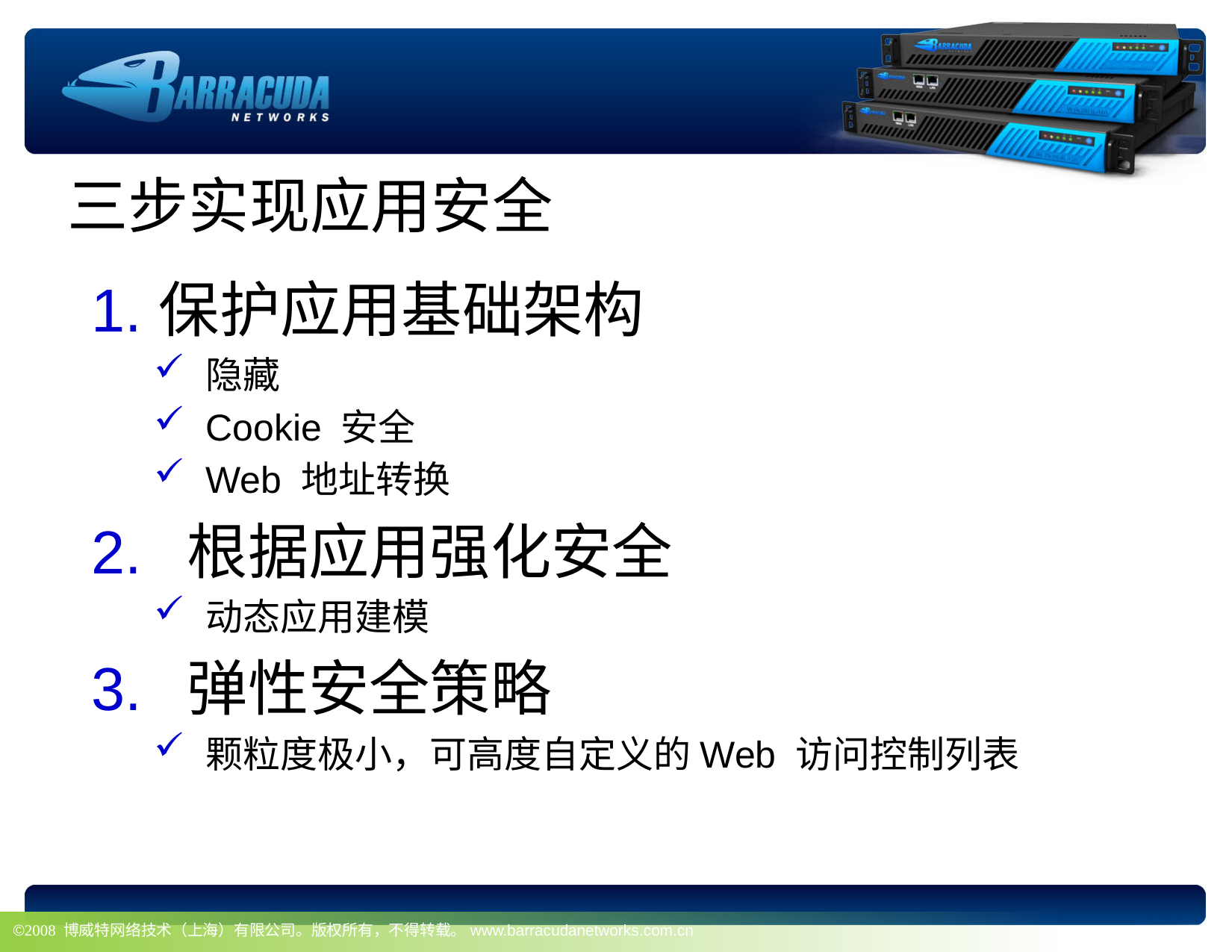

三步实现应用安全
保护应用基础架构
隐藏
Cookie 安全
Web 地址转换
 根据应用强化安全
动态应用建模
 弹性安全策略
颗粒度极小，可高度自定义的Web 访问控制列表
©2008 博威特网络技术（上海）有限公司。版权所有，不得转载。www.barracudanetworks.com.cn